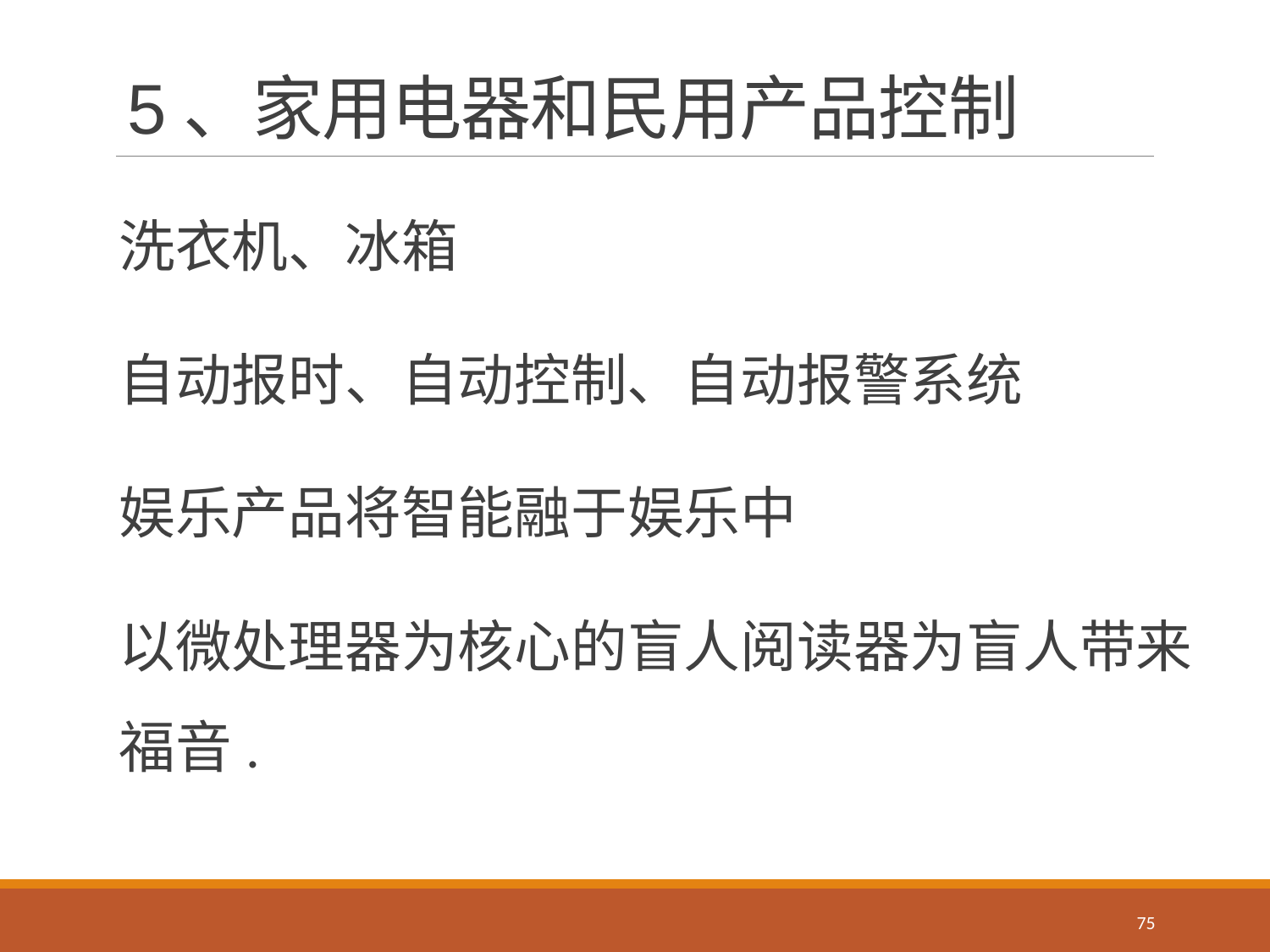

# 5、家用电器和民用产品控制
洗衣机、冰箱
自动报时、自动控制、自动报警系统
娱乐产品将智能融于娱乐中
以微处理器为核心的盲人阅读器为盲人带来福音.
75